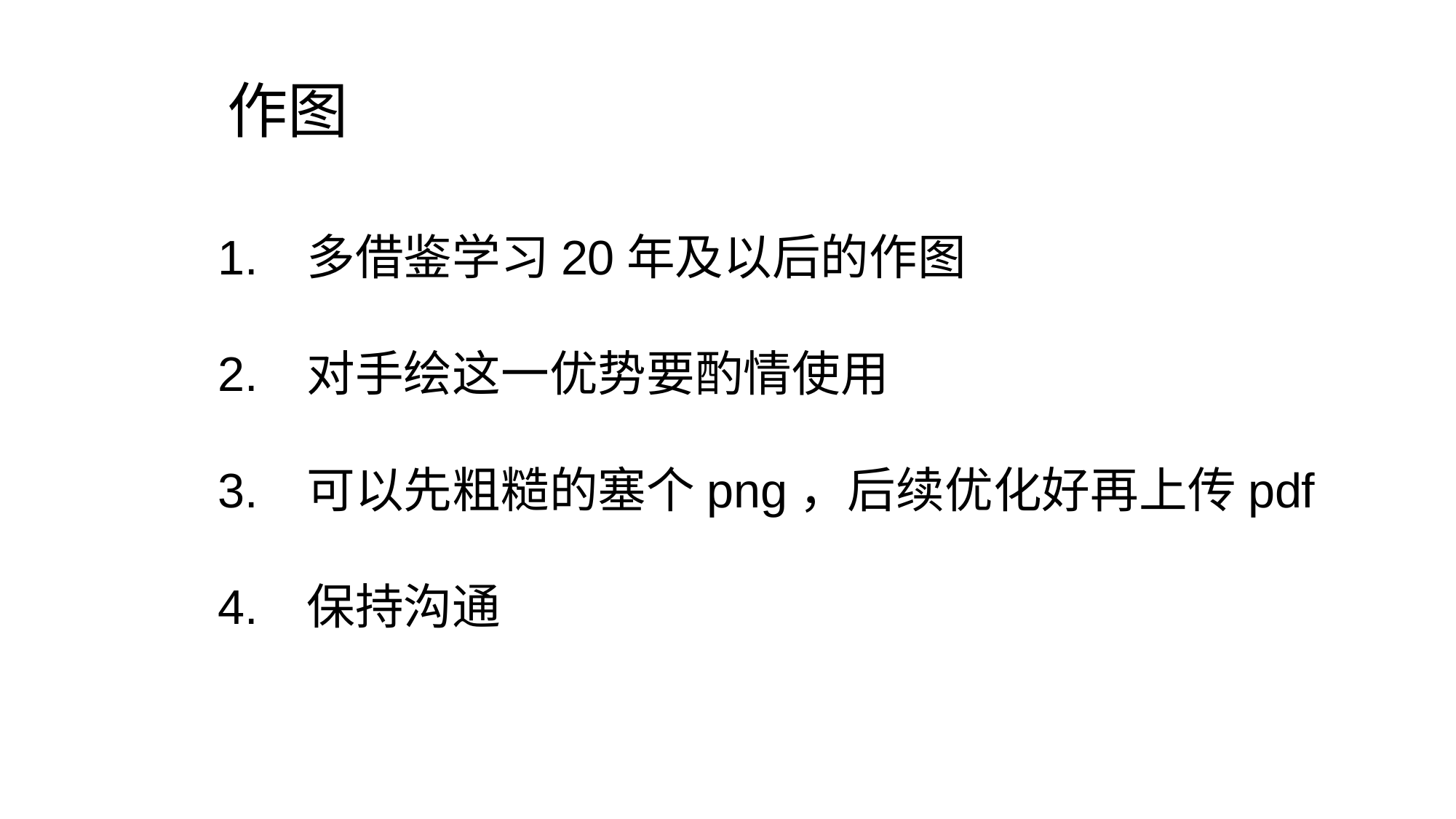

作图
多借鉴学习20年及以后的作图

对手绘这一优势要酌情使用

可以先粗糙的塞个png，后续优化好再上传pdf

保持沟通